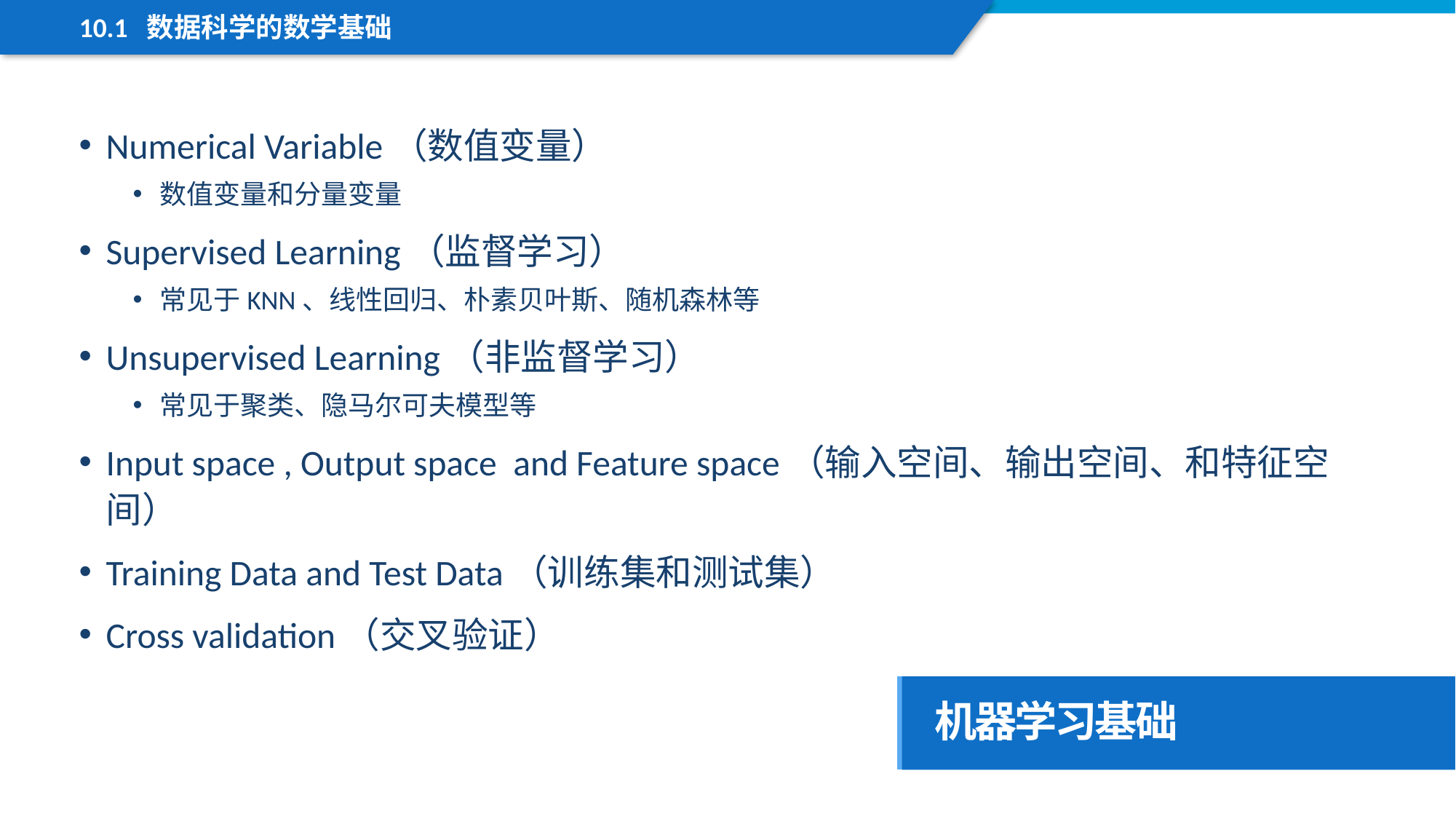

10.1  数据科学的数学基础
Numerical Variable（数值变量）
数值变量和分量变量
Supervised Learning（监督学习）
常见于KNN、线性回归、朴素贝叶斯、随机森林等
Unsupervised Learning（非监督学习）
常见于聚类、隐马尔可夫模型等
Input space , Output space  and Feature space（输入空间、输出空间、和特征空间）
Training Data and Test Data（训练集和测试集）
Cross validation（交叉验证）
机器学习基础